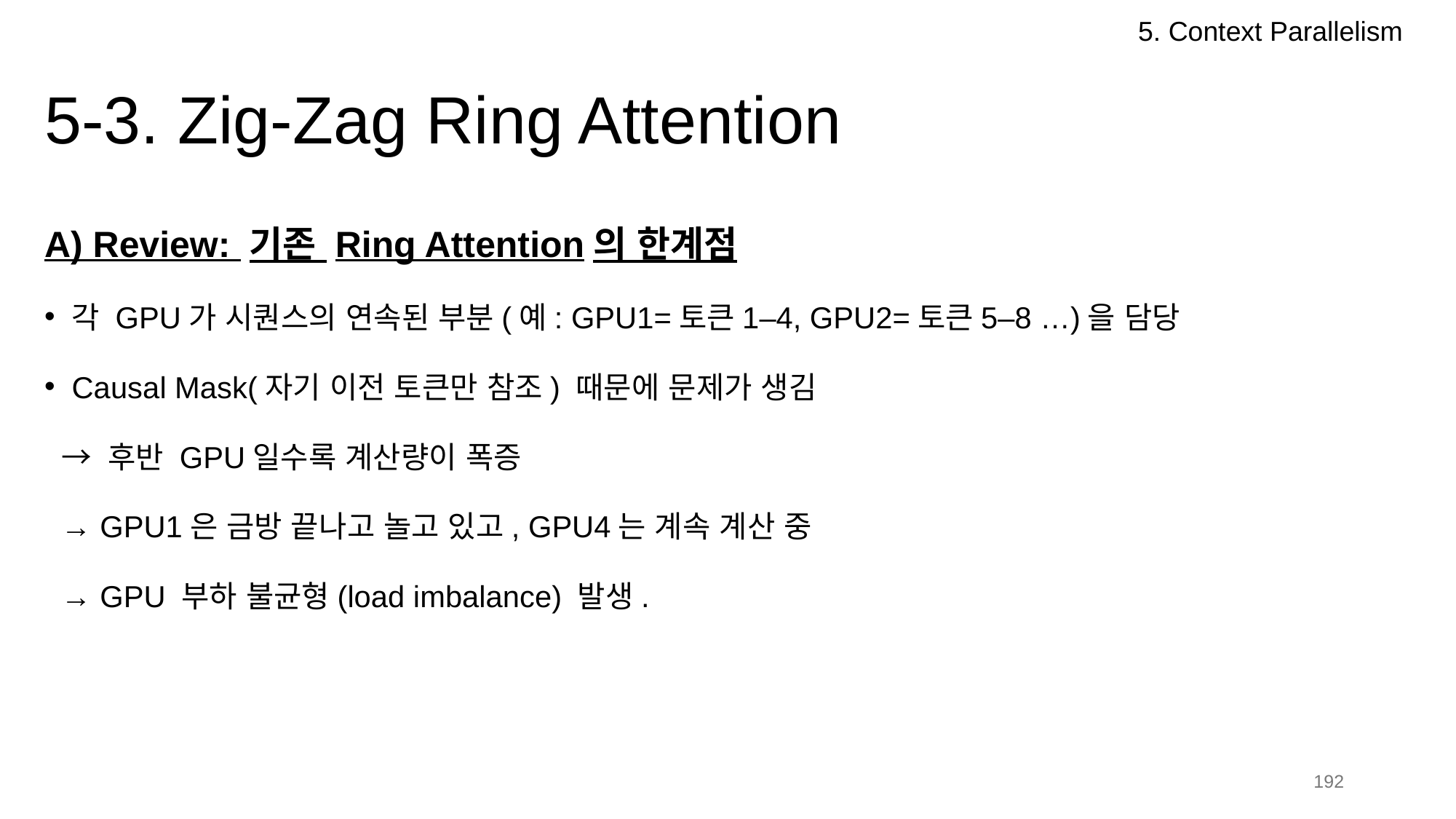

5. Context Parallelism
# 5-3. Zig-Zag Ring Attention
A) Review: 기존 Ring Attention의 한계점
각 GPU가 시퀀스의 연속된 부분(예: GPU1=토큰1–4, GPU2=토큰5–8 …)을 담당
Causal Mask(자기 이전 토큰만 참조) 때문에 문제가 생김
  → 후반 GPU일수록 계산량이 폭증
  → GPU1은 금방 끝나고 놀고 있고, GPU4는 계속 계산 중
  → GPU 부하 불균형(load imbalance) 발생.

192